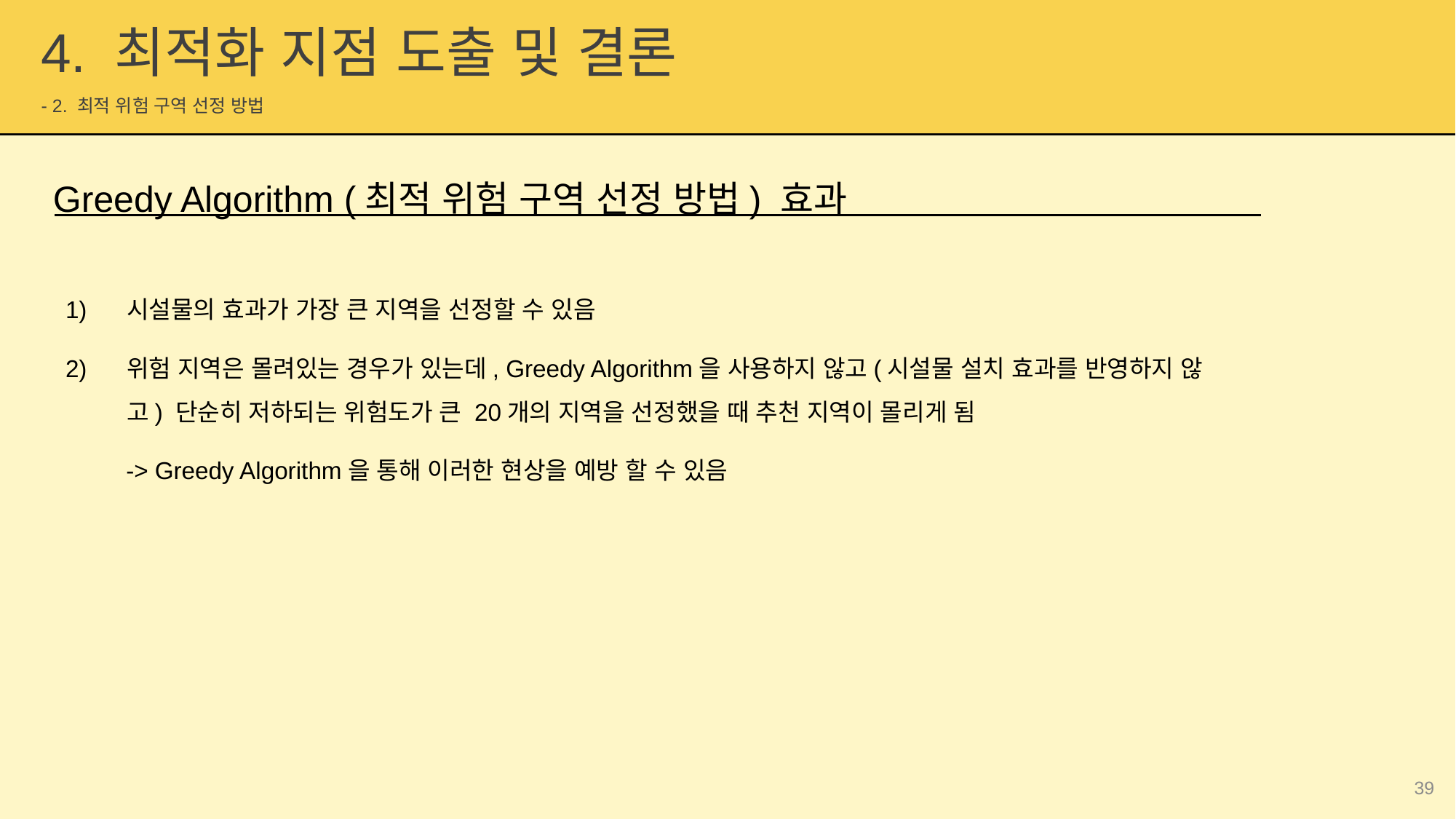

4. 최적화 지점 도출 및 결론
      - 2. 최적 위험 구역 선정 방법
Greedy Algorithm (최적 위험 구역 선정 방법) 효과

시설물의 효과가 가장 큰 지역을 선정할 수 있음
위험 지역은 몰려있는 경우가 있는데, Greedy Algorithm을 사용하지 않고(시설물 설치 효과를 반영하지 않고) 단순히 저하되는 위험도가 큰 20개의 지역을 선정했을 때 추천 지역이 몰리게 됨
         -> Greedy Algorithm을 통해 이러한 현상을 예방 할 수 있음
39